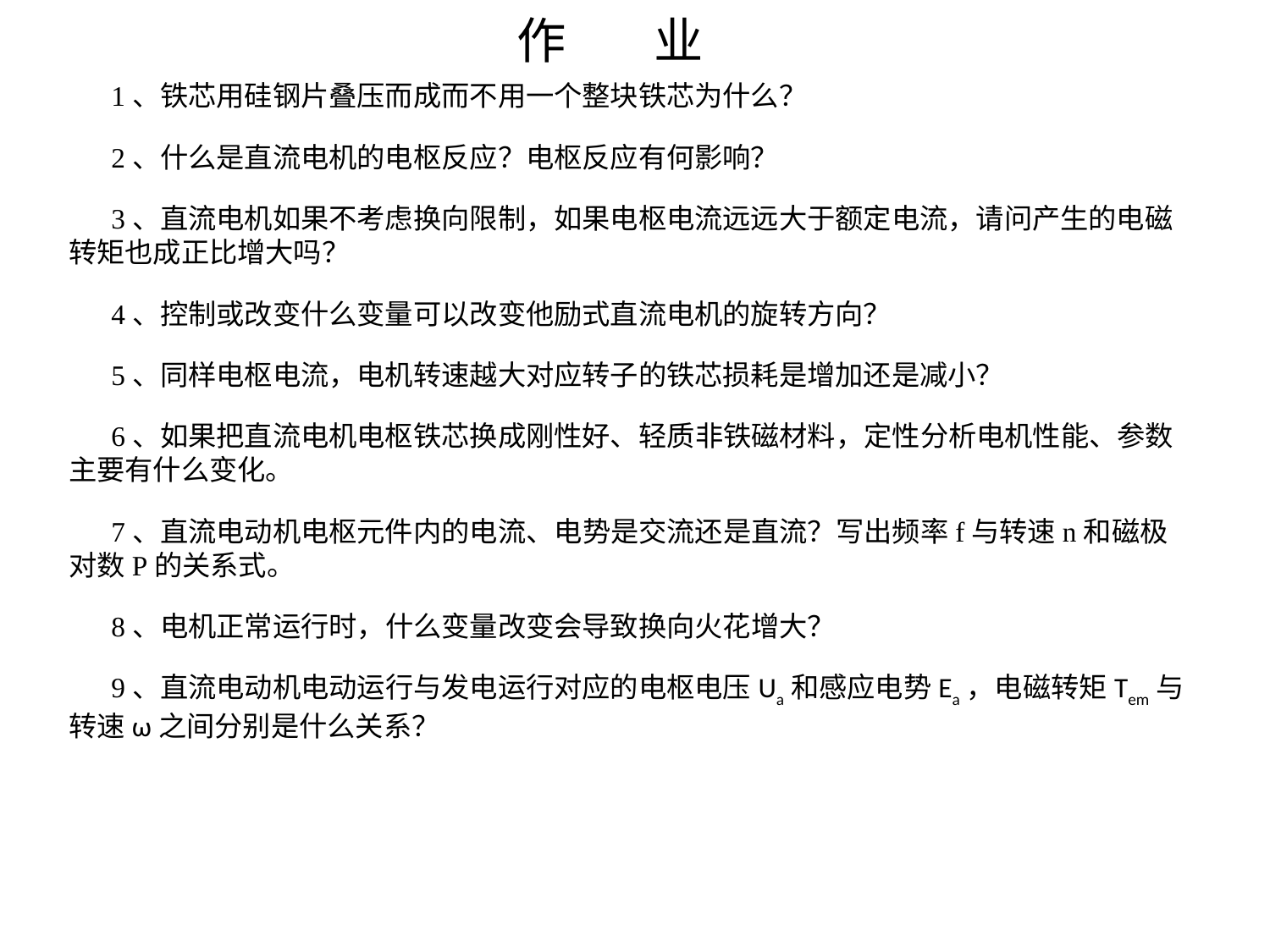

作        业
1、铁芯用硅钢片叠压而成而不用一个整块铁芯为什么？
2、什么是直流电机的电枢反应？电枢反应有何影响？
3、直流电机如果不考虑换向限制，如果电枢电流远远大于额定电流，请问产生的电磁转矩也成正比增大吗？
4、控制或改变什么变量可以改变他励式直流电机的旋转方向？
5、同样电枢电流，电机转速越大对应转子的铁芯损耗是增加还是减小？
6、如果把直流电机电枢铁芯换成刚性好、轻质非铁磁材料，定性分析电机性能、参数主要有什么变化。
7、直流电动机电枢元件内的电流、电势是交流还是直流？写出频率f与转速n和磁极对数P的关系式。
8、电机正常运行时，什么变量改变会导致换向火花增大？
9、直流电动机电动运行与发电运行对应的电枢电压Ua和感应电势Ea，电磁转矩Tem与转速ω之间分别是什么关系？